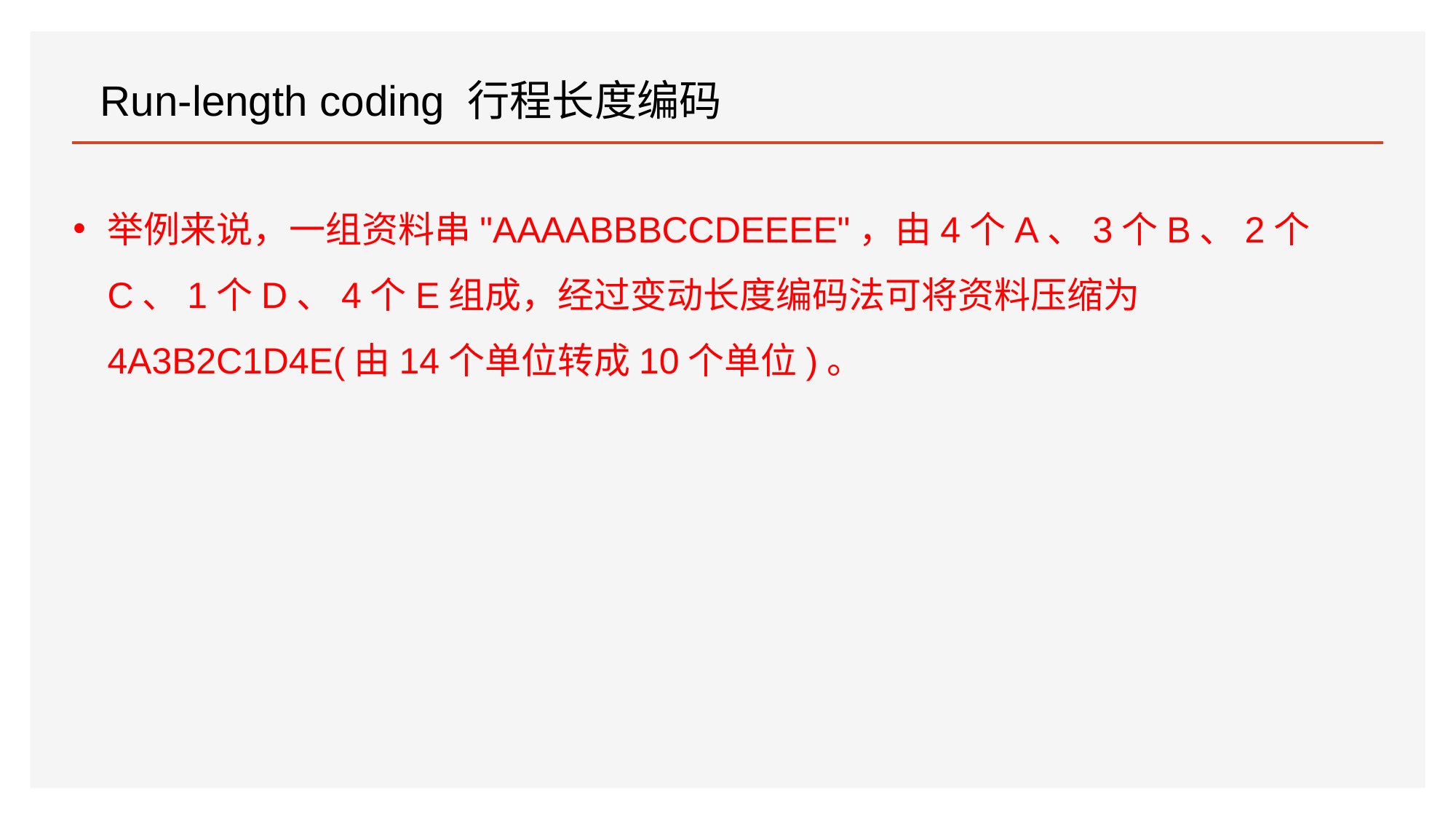

# Run-length coding 行程长度编码
举例来说，一组资料串"AAAABBBCCDEEEE"，由4个A、3个B、2个C、1个D、4个E组成，经过变动长度编码法可将资料压缩为4A3B2C1D4E(由14个单位转成10个单位)。